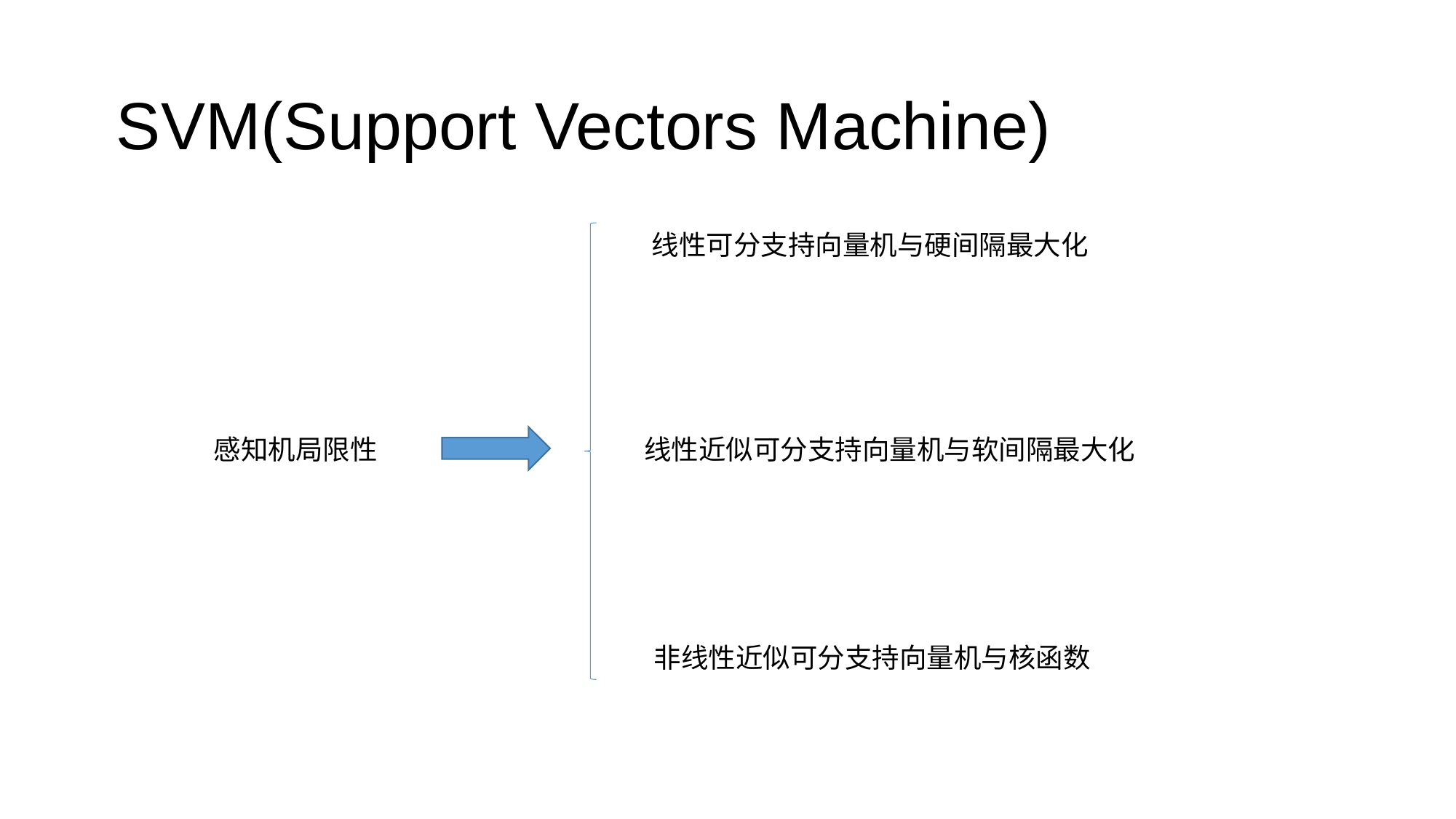

# SVM(Support Vectors Machine)

线性可分支持向量机与硬间隔最大化
感知机局限性

线性近似可分支持向量机与软间隔最大化
非线性近似可分支持向量机与核函数